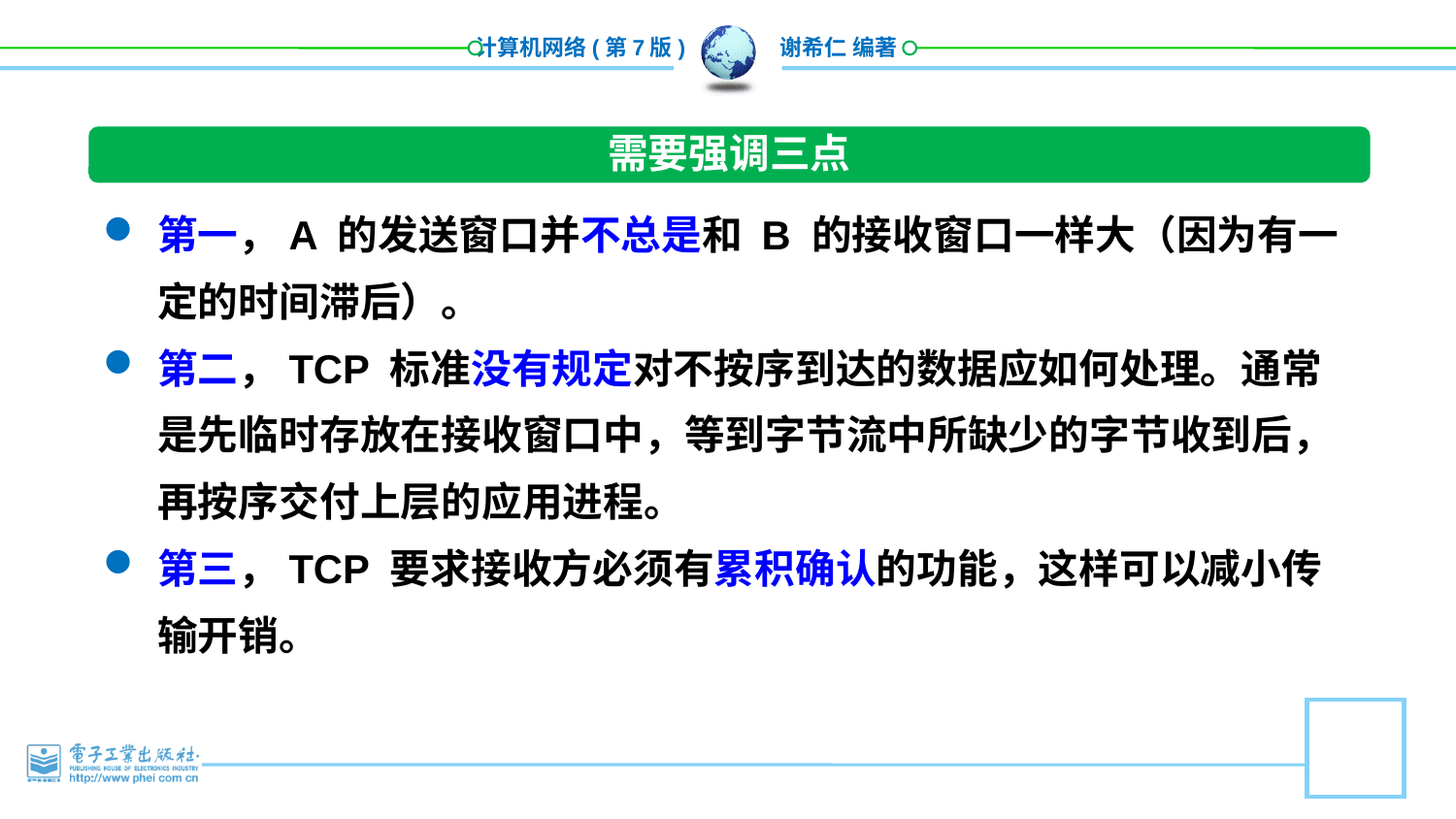

需要强调三点

第一，A 的发送窗口并不总是和 B 的接收窗口一样大（因为有一定的时间滞后）。
第二，TCP 标准没有规定对不按序到达的数据应如何处理。通常是先临时存放在接收窗口中，等到字节流中所缺少的字节收到后，再按序交付上层的应用进程。
第三，TCP 要求接收方必须有累积确认的功能，这样可以减小传输开销。